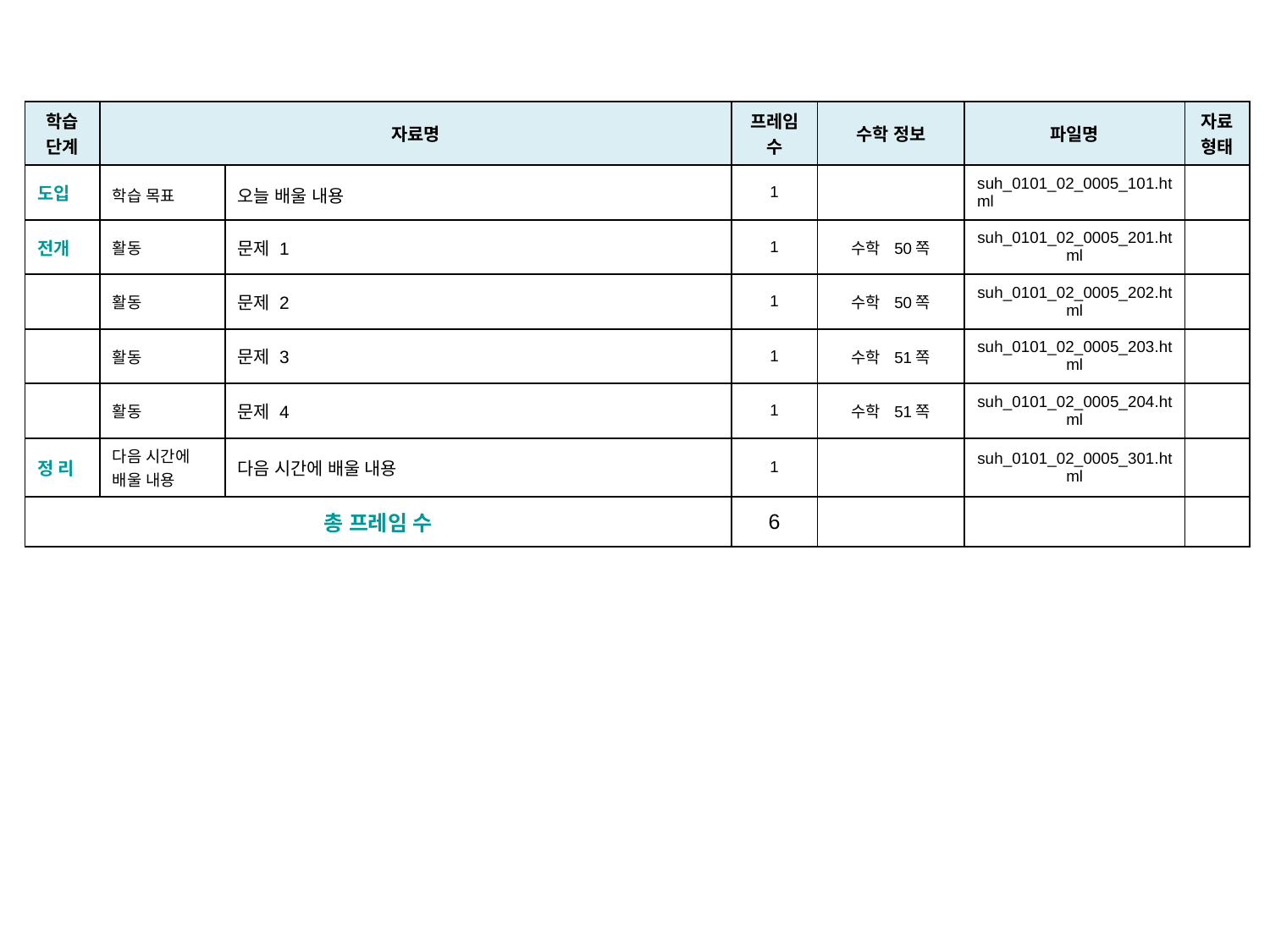

| 학습 단계 | 자료명 |  | 프레임 수 | 수학 정보 | 파일명 | 자료 형태 |
| --- | --- | --- | --- | --- | --- | --- |
| 도입 | 학습 목표 | 오늘 배울 내용 | 1 |  | suh\_0101\_02\_0005\_101.html |  |
| 전개 | 활동 | 문제 1 | 1 | 수학 50쪽 | suh\_0101\_02\_0005\_201.html |  |
|  | 활동 | 문제 2 | 1 | 수학 50쪽 | suh\_0101\_02\_0005\_202.html |  |
|  | 활동 | 문제 3 | 1 | 수학 51쪽 | suh\_0101\_02\_0005\_203.html |  |
|  | 활동 | 문제 4 | 1 | 수학 51쪽 | suh\_0101\_02\_0005\_204.html |  |
| 정 리 | 다음 시간에 배울 내용 | 다음 시간에 배울 내용 | 1 |  | suh\_0101\_02\_0005\_301.html |  |
| 총 프레임 수 |  |  | 6 |  |  |  |